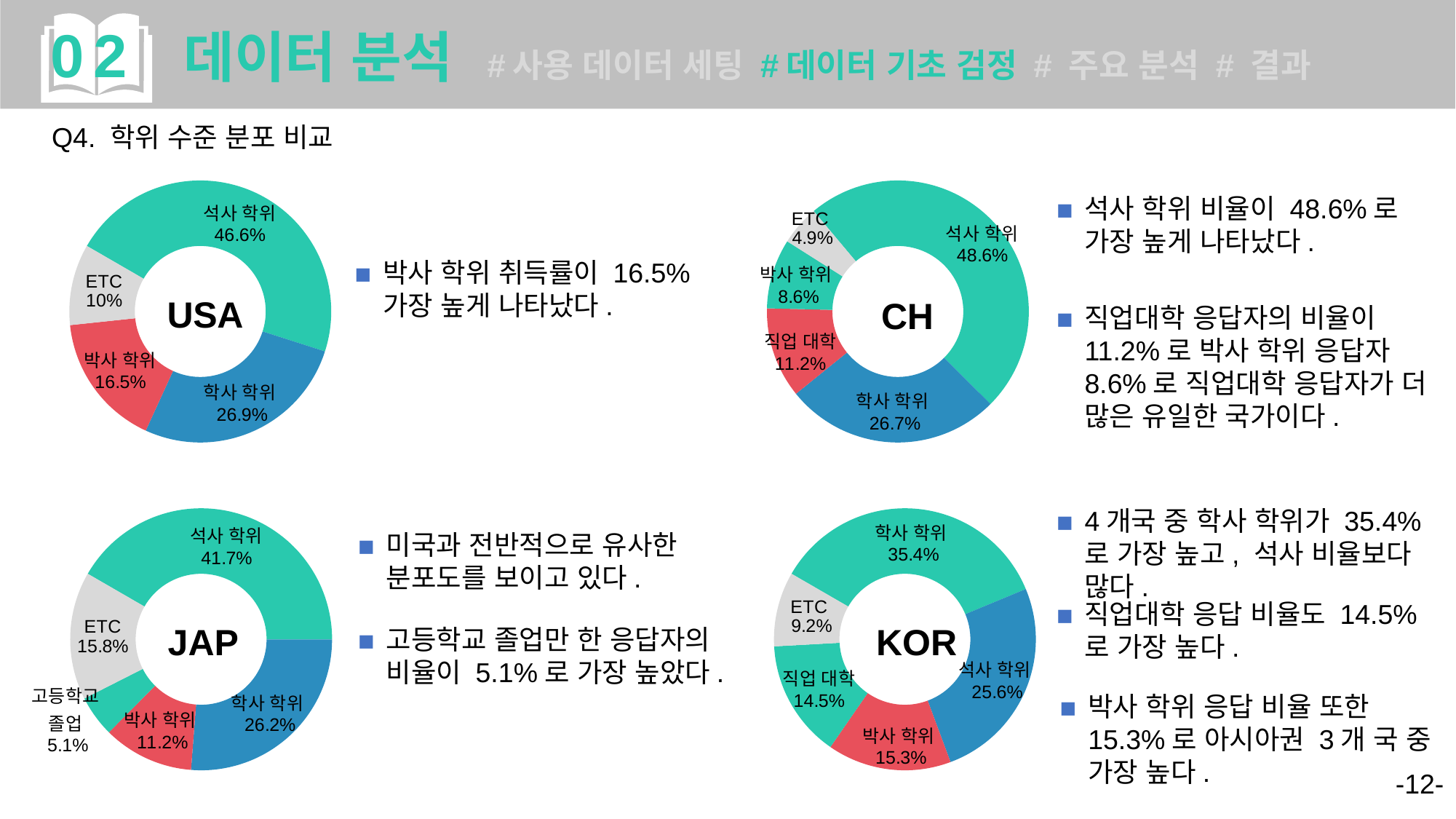

02  데이터 분석  #사용 데이터 세팅 #데이터 기초 검정 # 주요 분석 # 결과

Q4. 학위 수준 분포 비교

### Chart: CH

| Category | Sales |
|---|---|
| 석사 학위 | 48.6 |
| 학사 학위 | 26.7 |
| 직업 대학 | 11.2 |
| 박사 학위 | 8.6 |
| ETC | 4.9 |

### Chart: USA

| Category | Sales |
|---|---|
| 석사 학위 | 46.6 |
| 학사 학위 | 26.9 |
| 박사 학위 | 16.5 |
| ETC | 10.0 |
석사 학위 비율이 48.6%로 가장 높게 나타났다.
■
직업대학 응답자의 비율이 11.2%로 박사 학위 응답자 8.6%로 직업대학 응답자가 더 많은 유일한 국가이다.
■
박사 학위 취득률이 16.5% 가장 높게 나타났다.
■

### Chart: KOR

| Category | Sales |
|---|---|
| 학사 학위 | 35.4 |
| 석사 학위 | 25.6 |
| 박사 학위 | 15.3 |
| 직업 대학 | 14.5 |
| ETC | 9.2 |

### Chart: JAP

| Category | Sales |
|---|---|
| 석사 학위 | 41.7 |
| 학사 학위 | 26.2 |
| 박사 학위 | 11.2 |
| 고등학교 졸업 | 5.1 |
| ETC | 15.8 |
4개국 중 학사 학위가 35.4%로 가장 높고, 석사 비율보다 많다.
■
직업대학 응답 비율도 14.5%로 가장 높다.
■
박사 학위 응답 비율 또한 15.3%로 아시아권 3개 국 중 가장 높다.
■
미국과 전반적으로 유사한 분포도를 보이고 있다.
■
고등학교 졸업만 한 응답자의 비율이 5.1%로 가장 높았다.
■
-12-